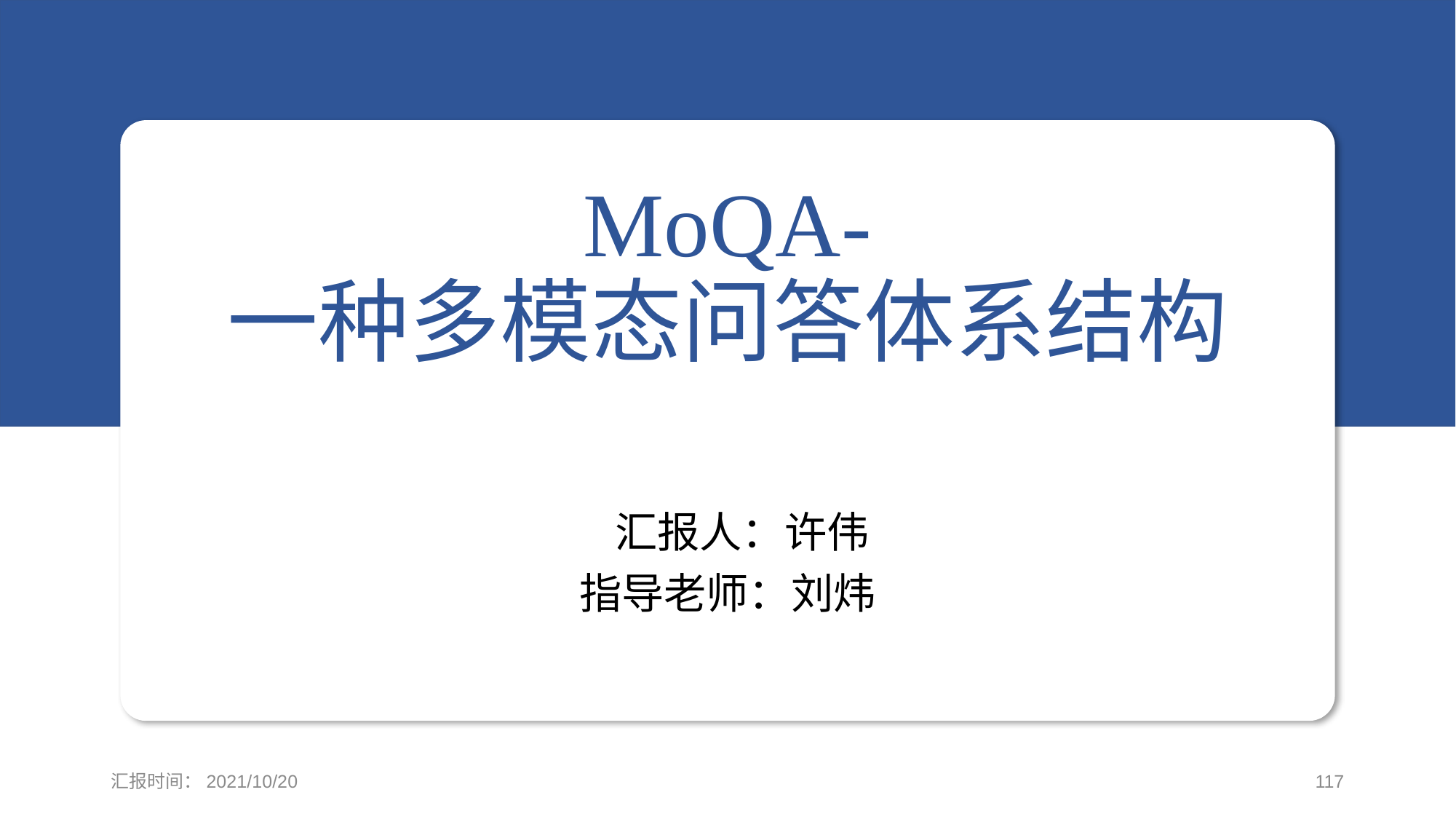

# MoQA- 一种多模态问答体系结构
  汇报人：许伟
指导老师：刘炜
汇报时间：2021/10/20
117